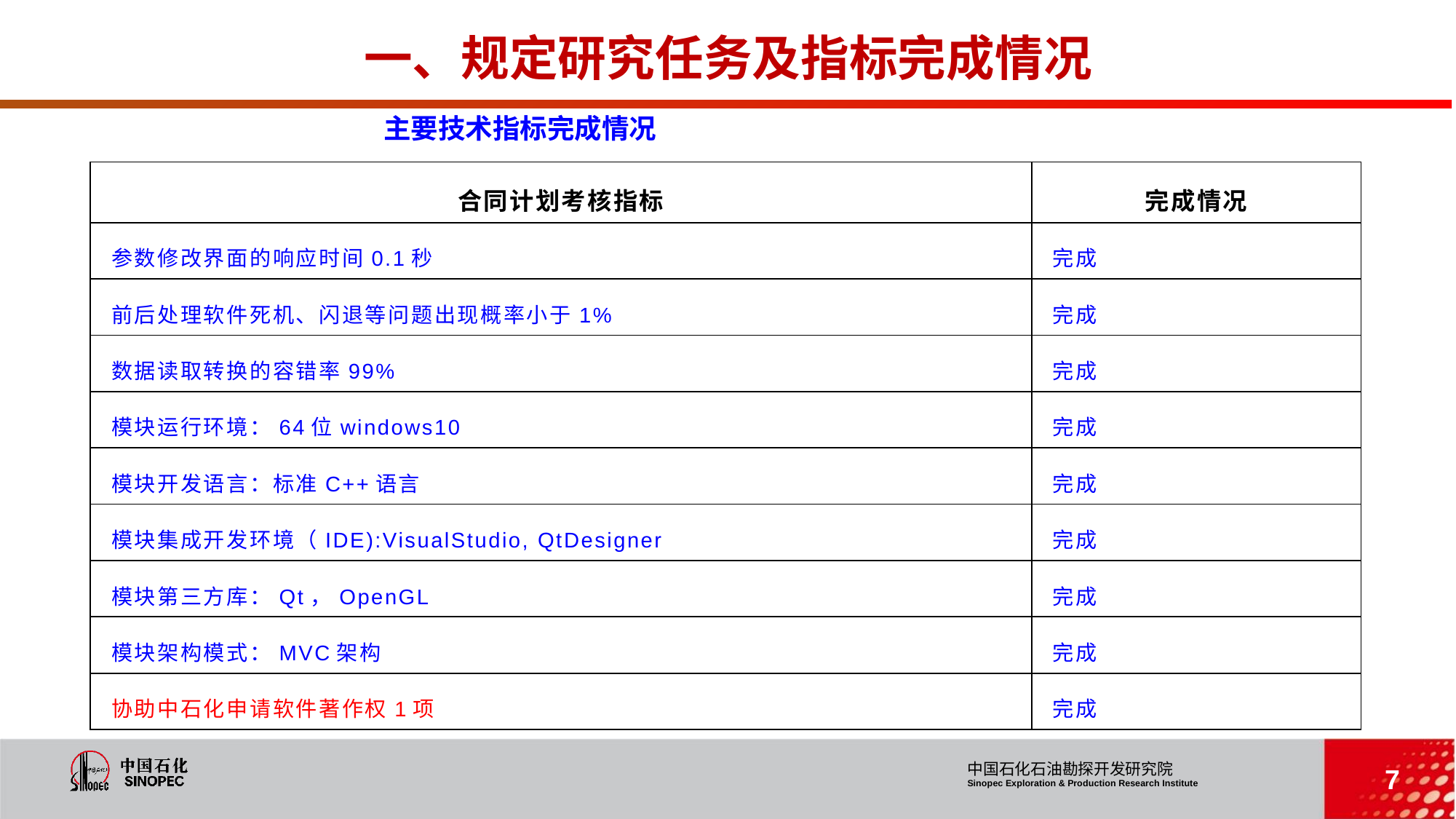

一、规定研究任务及指标完成情况
主要技术指标完成情况
| 合同计划考核指标 | 完成情况 |
| --- | --- |
| 参数修改界面的响应时间0.1秒 | 完成 |
| 前后处理软件死机、闪退等问题出现概率小于1% | 完成 |
| 数据读取转换的容错率99% | 完成 |
| 模块运行环境：64位windows10 | 完成 |
| 模块开发语言：标准C++语言 | 完成 |
| 模块集成开发环境（IDE):VisualStudio, QtDesigner | 完成 |
| 模块第三方库：Qt，OpenGL | 完成 |
| 模块架构模式：MVC架构 | 完成 |
| 协助中石化申请软件著作权1项 | 完成 |